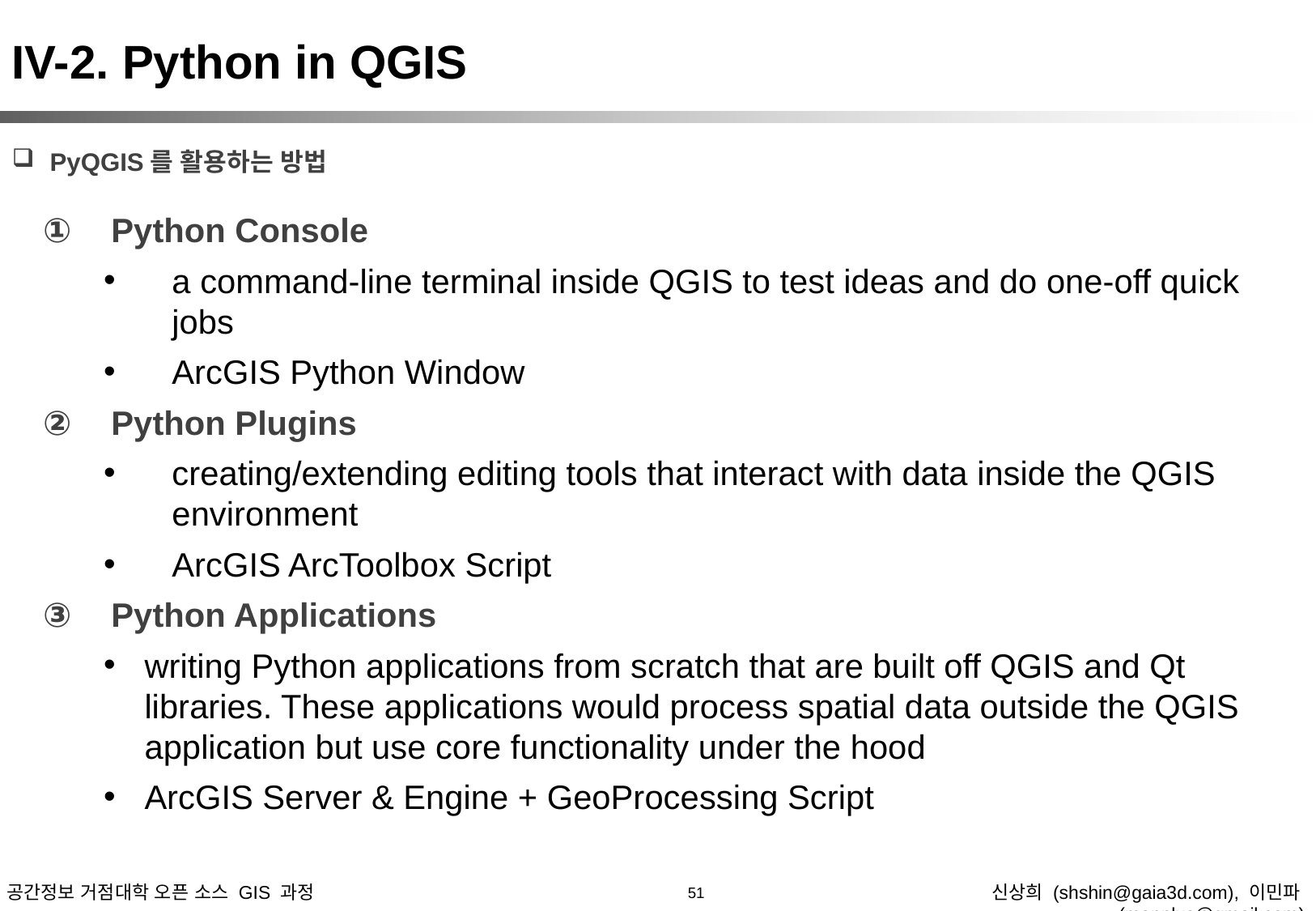

IV-2. Python in QGIS
PyQGIS를 활용하는 방법
Python Console
a command-line terminal inside QGIS to test ideas and do one-off quick jobs
ArcGIS Python Window
Python Plugins
creating/extending editing tools that interact with data inside the QGIS environment
ArcGIS ArcToolbox Script
Python Applications
writing Python applications from scratch that are built off QGIS and Qt libraries. These applications would process spatial data outside the QGIS application but use core functionality under the hood
ArcGIS Server & Engine + GeoProcessing Script
51